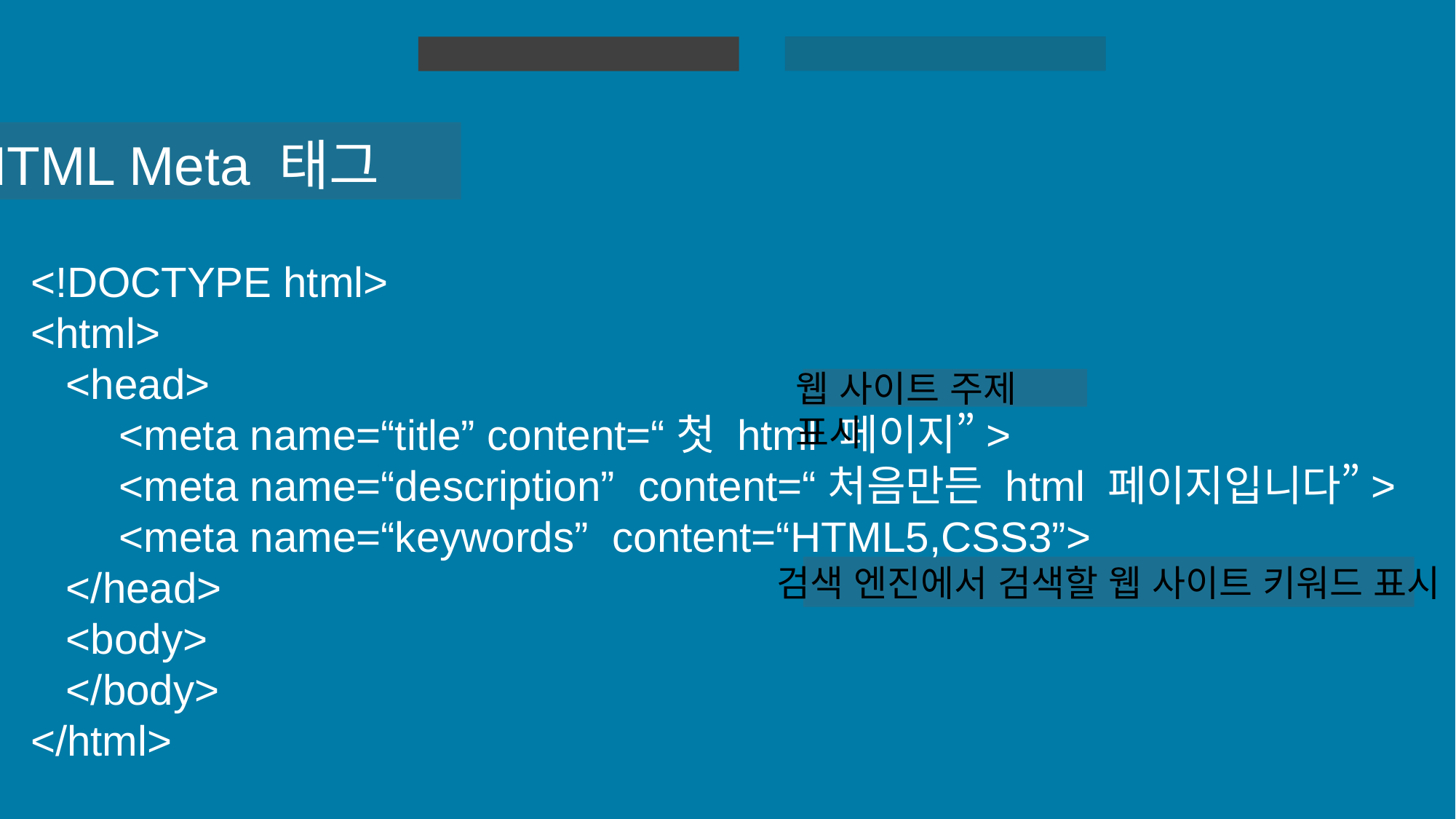

HTML 실습
HTML

HTML Meta 태그
<!DOCTYPE html>
<html>
   <head>
	<meta name=“title” content=“첫 html 페이지”>
 	<meta name=“description”  content=“처음만든 html 페이지입니다”>
	<meta name=“keywords”  content=“HTML5,CSS3”>
   </head>
   <body>
   </body>
</html>
웹 사이트 주제 표시

검색 엔진에서 검색할 웹 사이트 키워드 표시